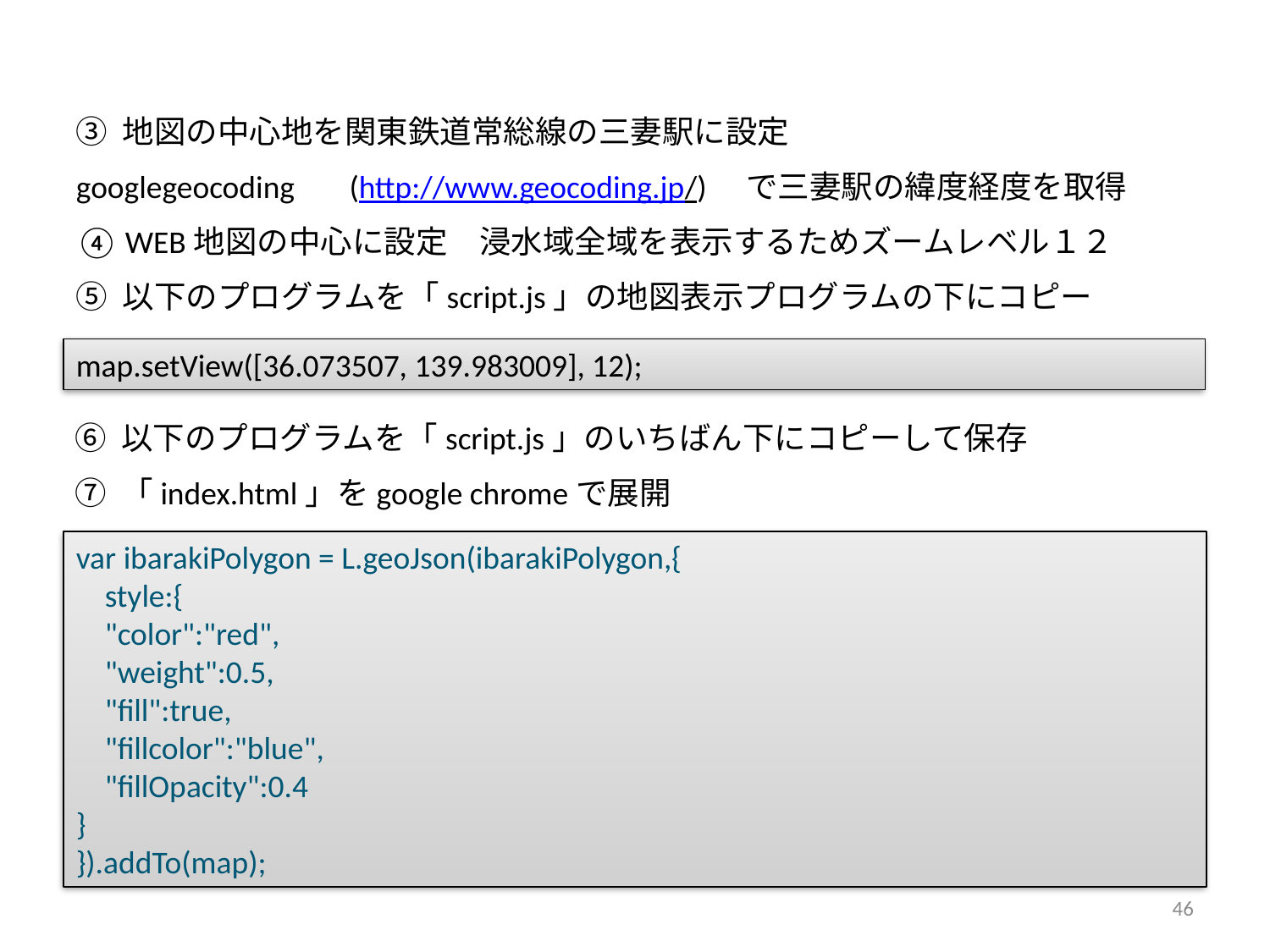

③ 地図の中心地を関東鉄道常総線の三妻駅に設定

googlegeocoding　 (http://www.geocoding.jp/)　で三妻駅の緯度経度を取得

④ WEB地図の中心に設定　浸水域全域を表示するためズームレベル１２

⑤ 以下のプログラムを「script.js」の地図表示プログラムの下にコピー
map.setView([36.073507, 139.983009], 12);
⑥ 以下のプログラムを「script.js」のいちばん下にコピーして保存

⑦ 「index.html」をgoogle chromeで展開
var ibarakiPolygon = L.geoJson(ibarakiPolygon,{
    style:{
    "color":"red",
    "weight":0.5,
    "fill":true,
    "fillcolor":"blue",
    "fillOpacity":0.4
}
}).addTo(map);
46